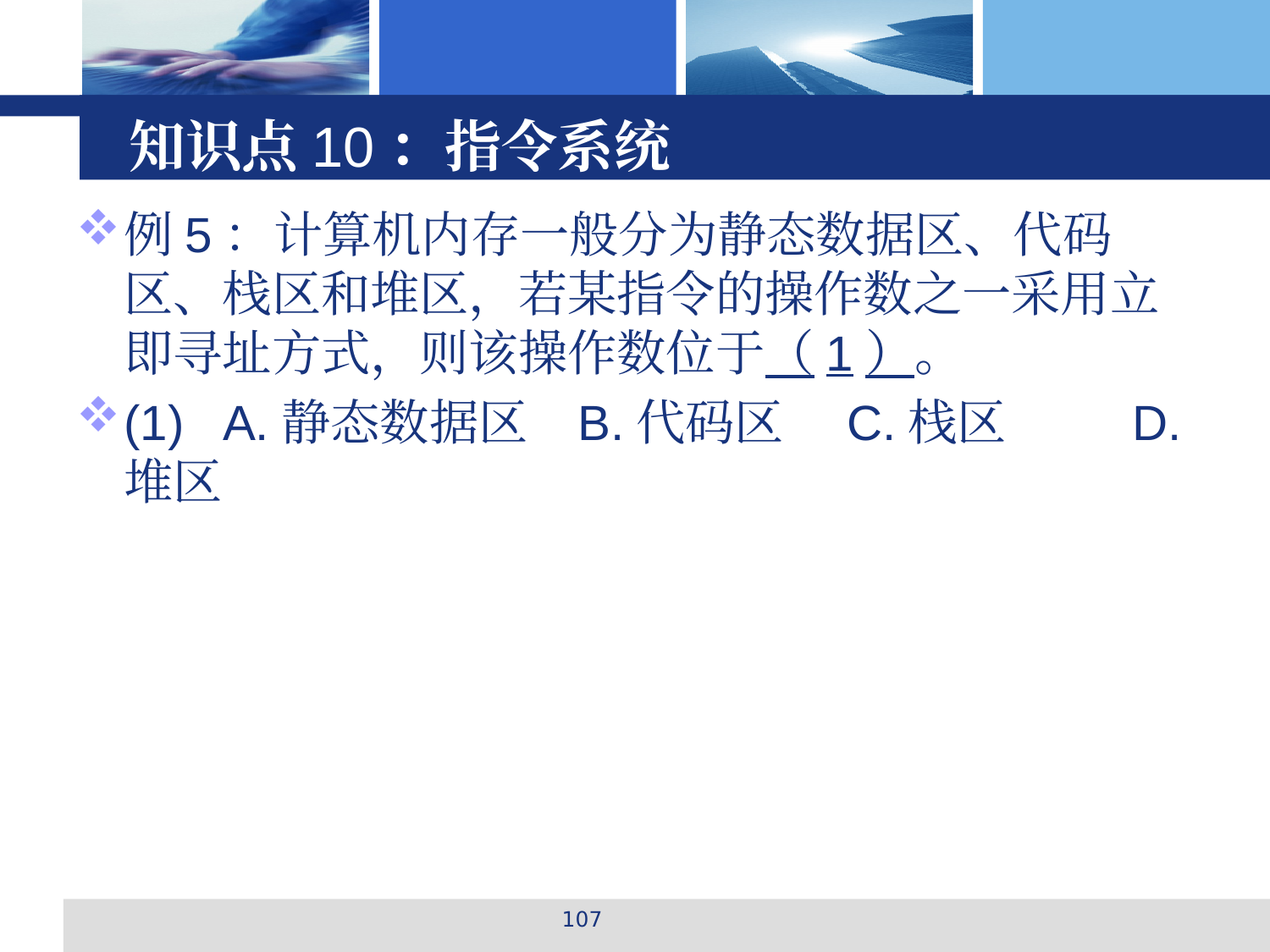

# 知识点10：指令系统
例5：计算机内存一般分为静态数据区、代码区、栈区和堆区，若某指令的操作数之一采用立即寻址方式，则该操作数位于（1）。
(1)   A.静态数据区   B.代码区    C.栈区         D.堆区
107